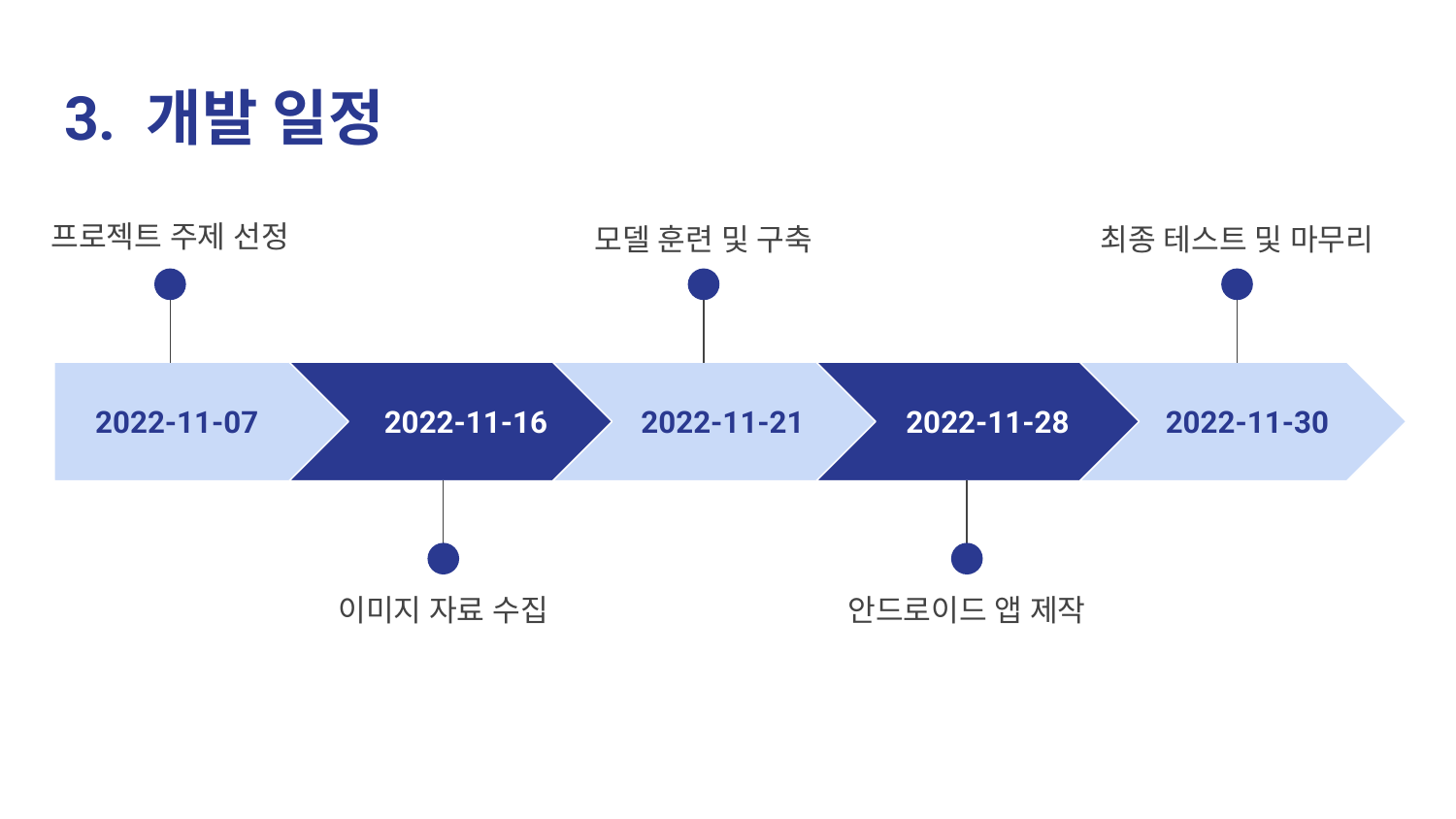

3. 개발 일정
프로젝트 주제 선정
모델 훈련 및 구축
최종 테스트 및 마무리

2022-11-07
2022-11-16
2022-11-21
2022-11-28
2022-11-30

이미지 자료 수집
안드로이드 앱 제작